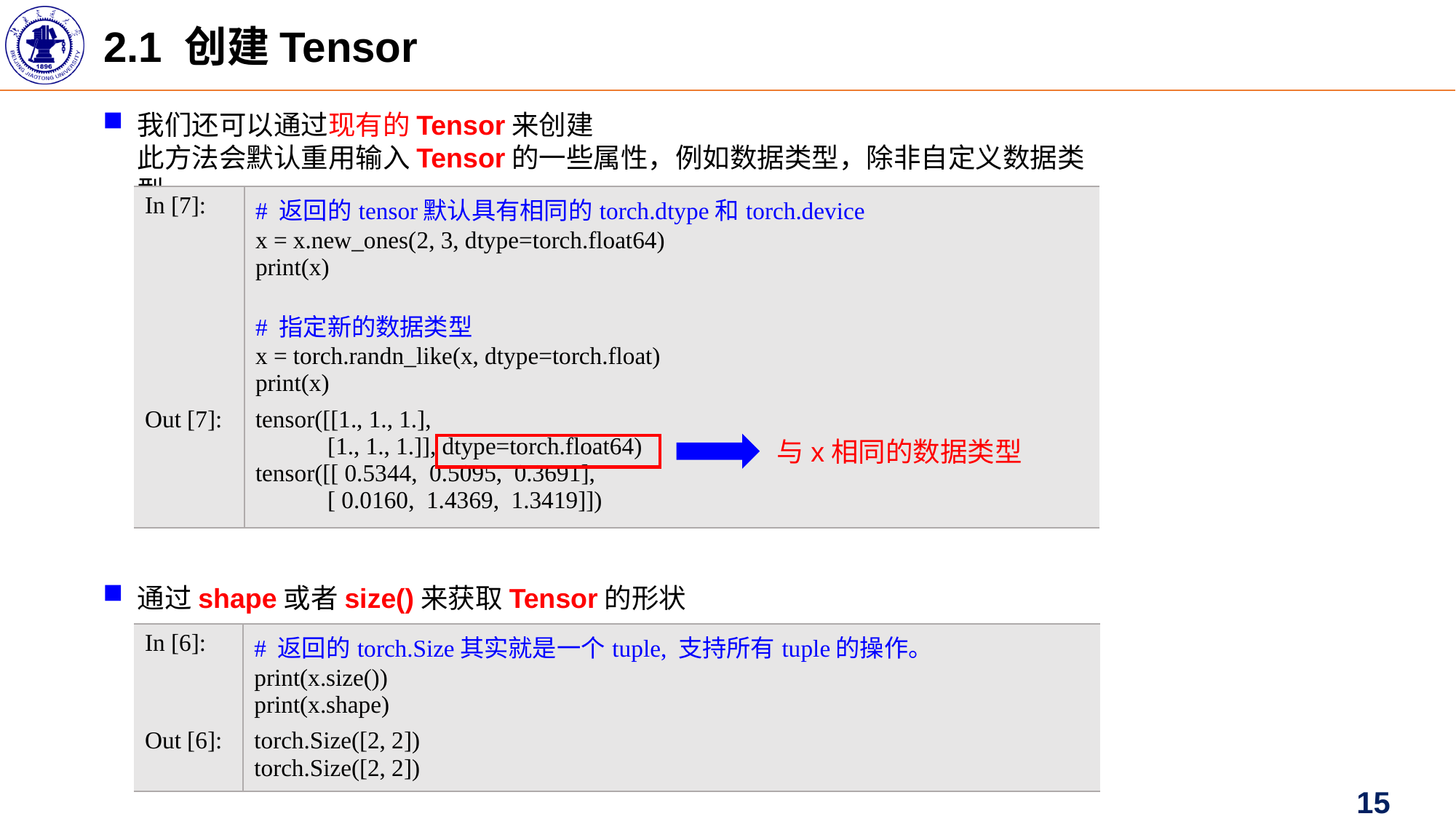

2.1 创建Tensor
我们还可以通过现有的Tensor来创建
此方法会默认重用输入Tensor的一些属性，例如数据类型，除非自定义数据类型。
| In [7]: | # 返回的tensor默认具有相同的torch.dtype和torch.device x = x.new\_ones(2, 3, dtype=torch.float64) print(x) # 指定新的数据类型 x = torch.randn\_like(x, dtype=torch.float) print(x) |
| --- | --- |
| Out [7]: | tensor([[1., 1., 1.], [1., 1., 1.]], dtype=torch.float64) tensor([[ 0.5344, 0.5095, 0.3691], [ 0.0160, 1.4369, 1.3419]]) |
与x相同的数据类型

通过shape或者size()来获取Tensor的形状
| In [6]: | # 返回的torch.Size其实就是一个tuple, 支持所有tuple的操作。 print(x.size()) print(x.shape) |
| --- | --- |
| Out [6]: | torch.Size([2, 2]) torch.Size([2, 2]) |